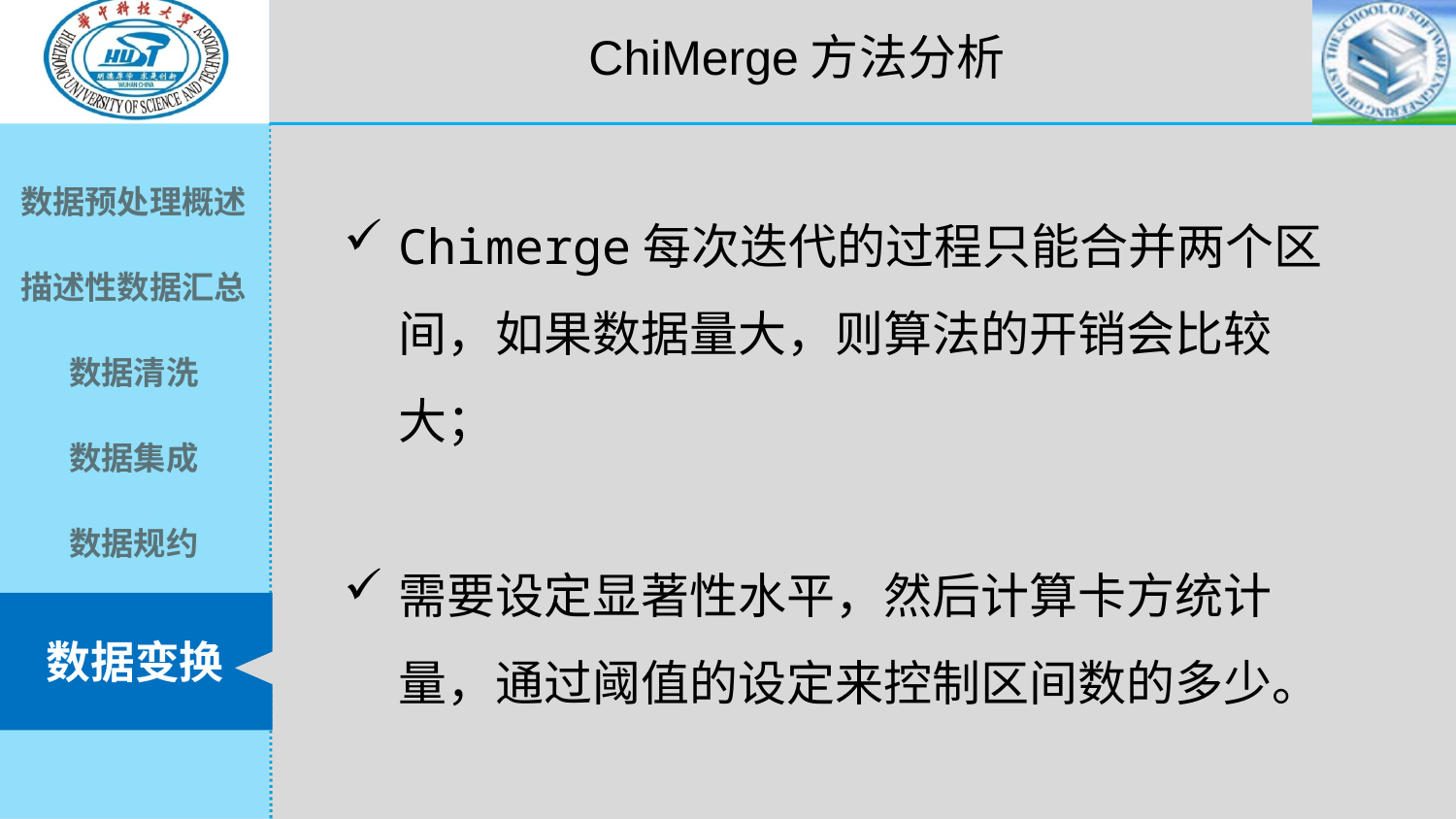

ChiMerge方法分析
Chimerge每次迭代的过程只能合并两个区间，如果数据量大，则算法的开销会比较大；

需要设定显著性水平，然后计算卡方统计量，通过阈值的设定来控制区间数的多少。